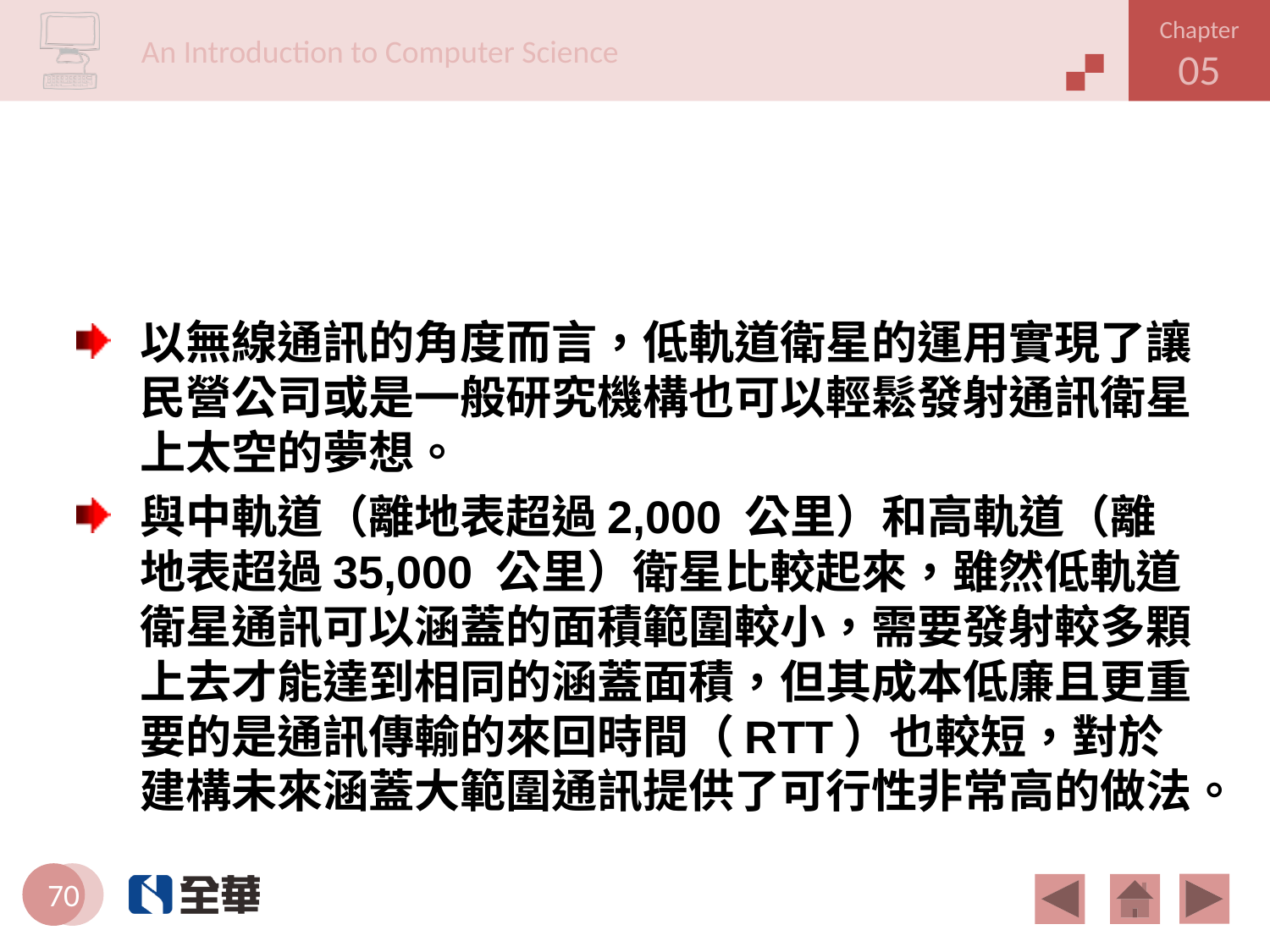

#
以無線通訊的角度而言，低軌道衛星的運用實現了讓民營公司或是一般研究機構也可以輕鬆發射通訊衛星上太空的夢想。
與中軌道（離地表超過2,000 公里）和高軌道（離地表超過35,000 公里）衛星比較起來，雖然低軌道衛星通訊可以涵蓋的面積範圍較小，需要發射較多顆上去才能達到相同的涵蓋面積，但其成本低廉且更重要的是通訊傳輸的來回時間（RTT）也較短，對於建構未來涵蓋大範圍通訊提供了可行性非常高的做法。